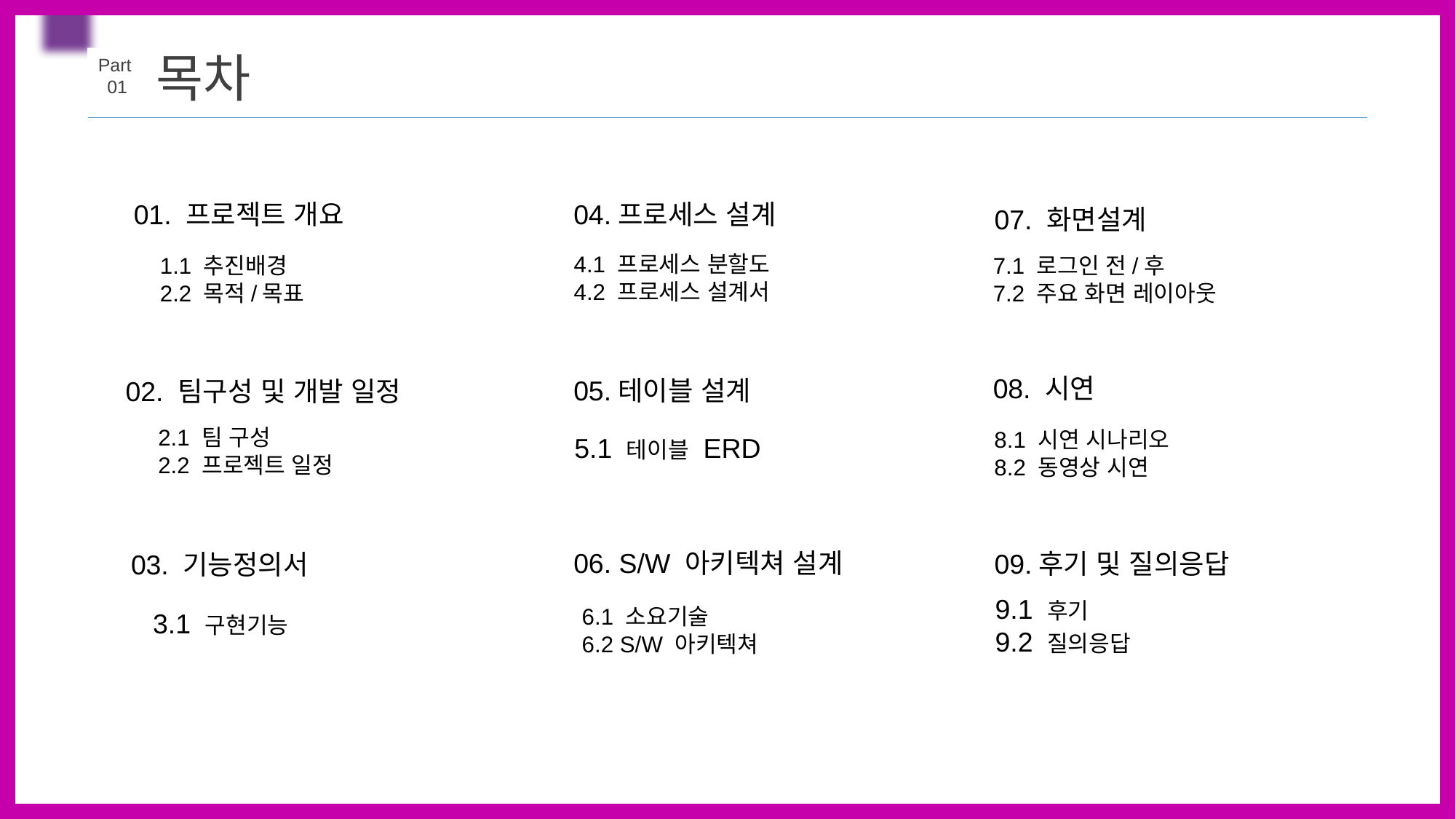

ㅇㄹㅁㄴㅇㄴㅁㄹ
목차
Part
 01
01. 프로젝트 개요
04.프로세스 설계
07. 화면설계
4.1 프로세스 분할도
4.2 프로세스 설계서
1.1 추진배경
2.2 목적/목표
7.1 로그인 전/후
7.2 주요 화면 레이아웃
08. 시연
05.테이블 설계
02. 팀구성 및 개발 일정
2.1 팀 구성
2.2 프로젝트 일정
8.1 시연 시나리오
8.2 동영상 시연
5.1 테이블 ERD
06. S/W 아키텍쳐 설계
09.후기 및 질의응답
03. 기능정의서
9.1 후기
9.2 질의응답
6.1 소요기술
6.2 S/W 아키텍쳐
3.1 구현기능